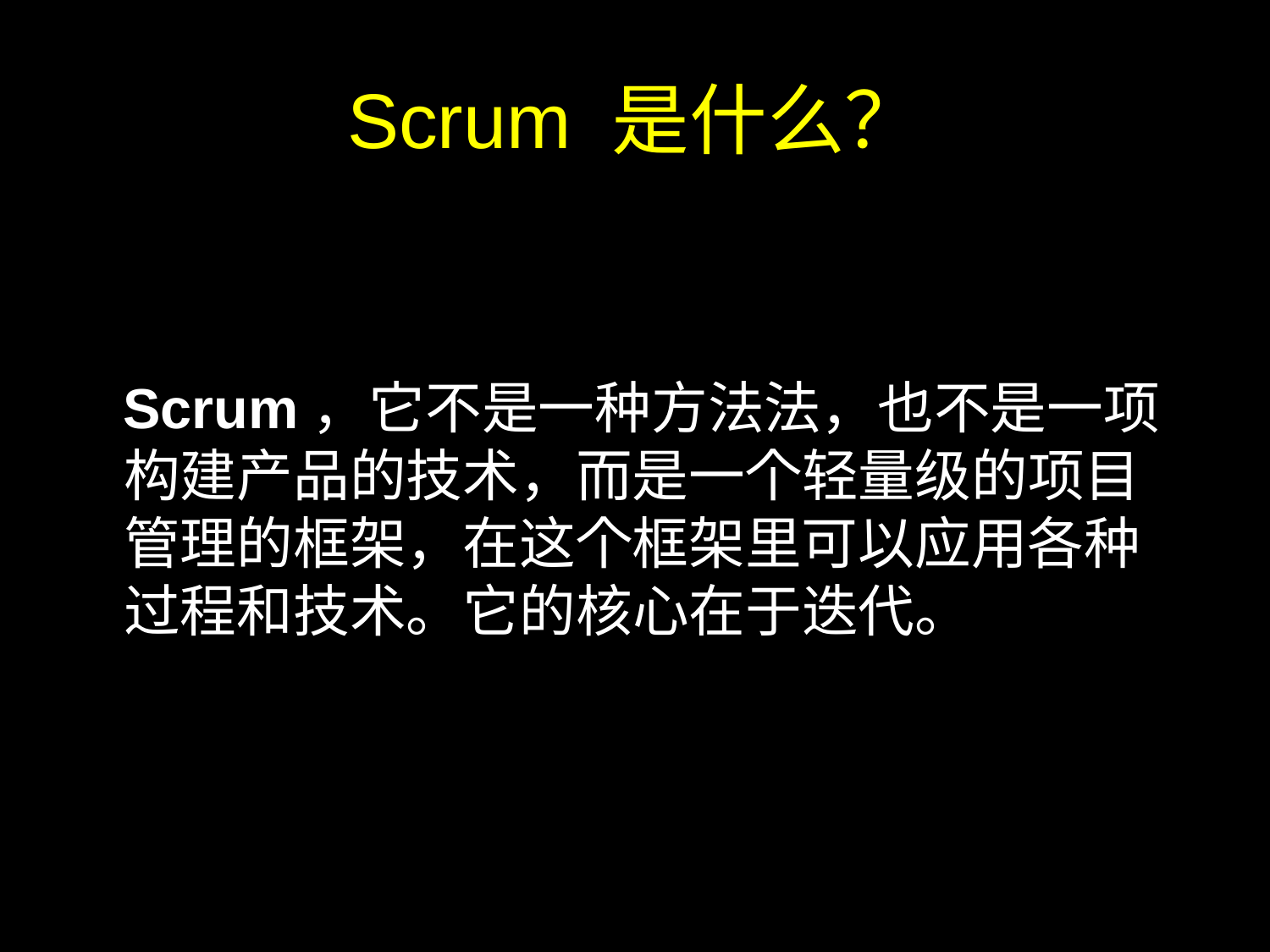

# Scrum 是什么？
   Scrum，它不是一种方法法，也不是一项构建产品的技术，而是一个轻量级的项目管理的框架，在这个框架里可以应用各种过程和技术。它的核心在于迭代。